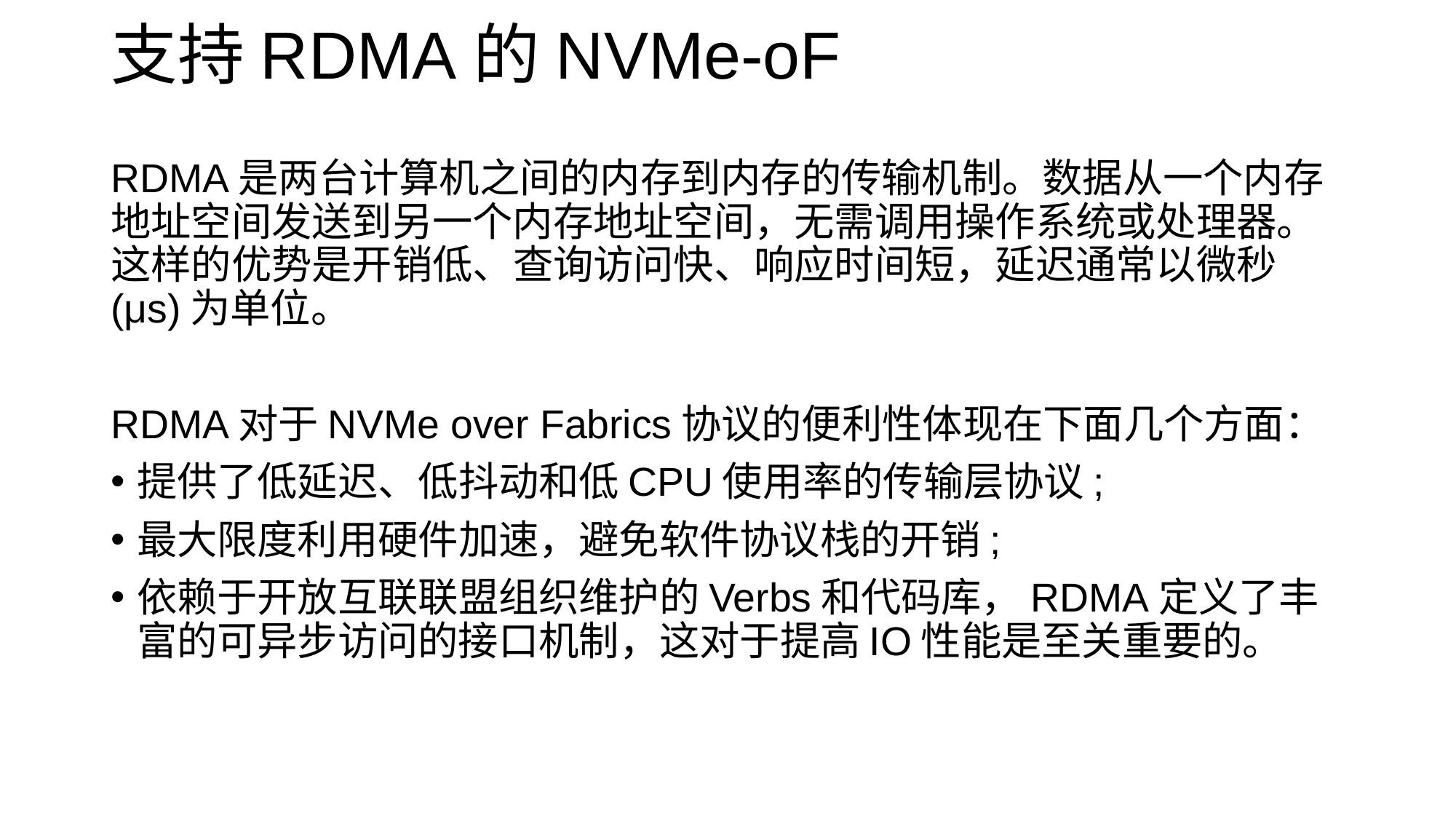

# 支持RDMA的NVMe-oF
RDMA是两台计算机之间的内存到内存的传输机制。数据从一个内存地址空间发送到另一个内存地址空间，无需调用操作系统或处理器。这样的优势是开销低、查询访问快、响应时间短，延迟通常以微秒(μs)为单位。

RDMA对于NVMe over Fabrics协议的便利性体现在下面几个方面：
提供了低延迟、低抖动和低CPU使用率的传输层协议;
最大限度利用硬件加速，避免软件协议栈的开销;
依赖于开放互联联盟组织维护的Verbs和代码库，RDMA定义了丰富的可异步访问的接口机制，这对于提高IO性能是至关重要的。